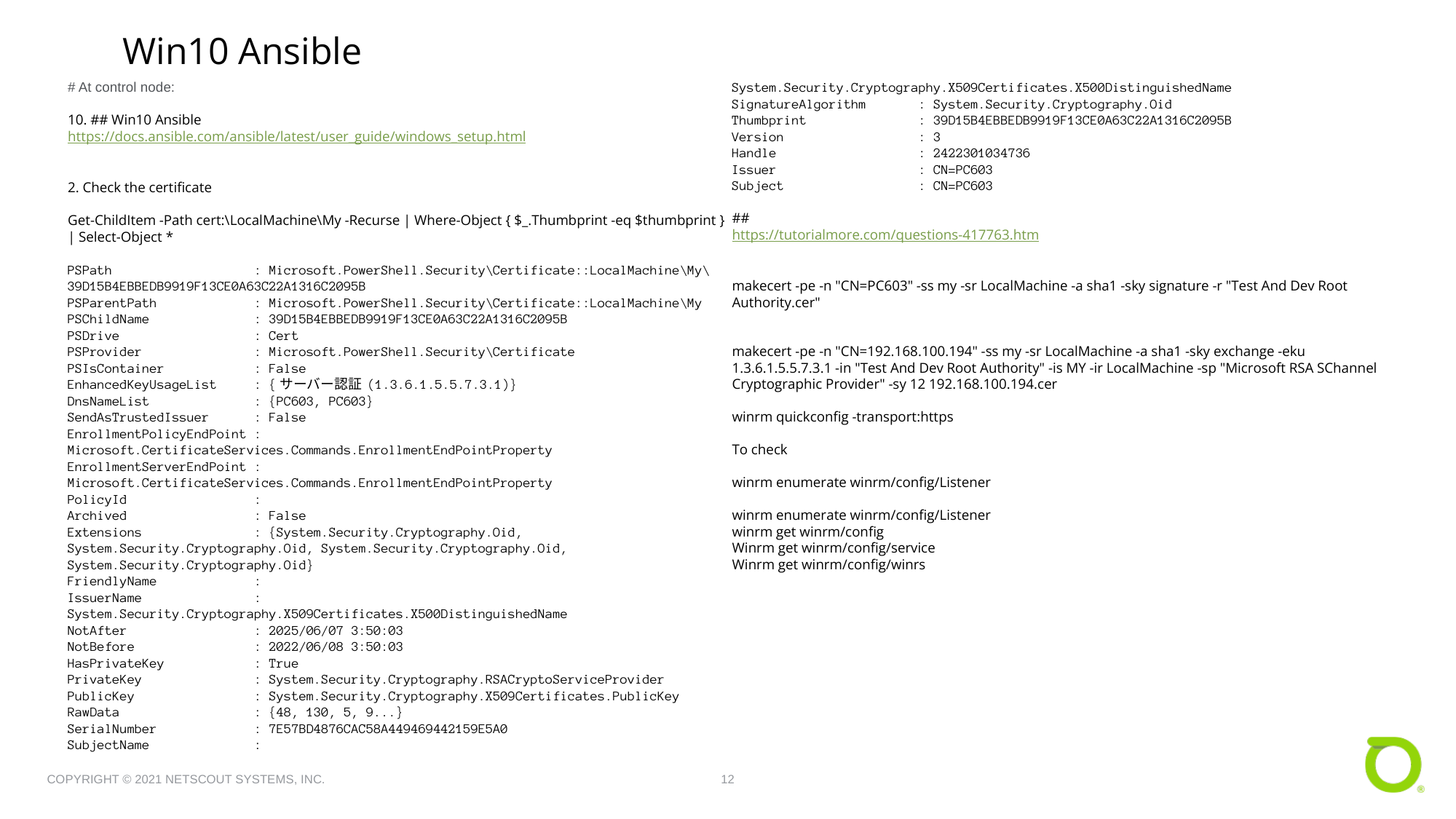

Win10 Ansible
# At control node:

10. ## Win10 Ansible
https://docs.ansible.com/ansible/latest/user_guide/windows_setup.html

2. Check the certificate

Get-ChildItem -Path cert:\LocalMachine\My -Recurse | Where-Object { $_.Thumbprint -eq $thumbprint } | Select-Object *

PSPath                   : Microsoft.PowerShell.Security\Certificate::LocalMachine\My\39D15B4EBBEDB9919F13CE0A63C22A1316C2095B
PSParentPath             : Microsoft.PowerShell.Security\Certificate::LocalMachine\My
PSChildName              : 39D15B4EBBEDB9919F13CE0A63C22A1316C2095B
PSDrive                  : Cert
PSProvider               : Microsoft.PowerShell.Security\Certificate
PSIsContainer            : False
EnhancedKeyUsageList     : {サーバー認証 (1.3.6.1.5.5.7.3.1)}
DnsNameList              : {PC603, PC603}
SendAsTrustedIssuer      : False
EnrollmentPolicyEndPoint : Microsoft.CertificateServices.Commands.EnrollmentEndPointProperty
EnrollmentServerEndPoint : Microsoft.CertificateServices.Commands.EnrollmentEndPointProperty
PolicyId                 :
Archived                 : False
Extensions               : {System.Security.Cryptography.Oid, System.Security.Cryptography.Oid, System.Security.Cryptography.Oid, System.Security.Cryptography.Oid}
FriendlyName             :
IssuerName               : System.Security.Cryptography.X509Certificates.X500DistinguishedName
NotAfter                 : 2025/06/07 3:50:03
NotBefore                : 2022/06/08 3:50:03
HasPrivateKey            : True
PrivateKey               : System.Security.Cryptography.RSACryptoServiceProvider
PublicKey                : System.Security.Cryptography.X509Certificates.PublicKey
RawData                  : {48, 130, 5, 9...}
SerialNumber             : 7E57BD4876CAC58A449469442159E5A0
SubjectName              : System.Security.Cryptography.X509Certificates.X500DistinguishedName
SignatureAlgorithm       : System.Security.Cryptography.Oid
Thumbprint               : 39D15B4EBBEDB9919F13CE0A63C22A1316C2095B
Version                  : 3
Handle                   : 2422301034736
Issuer                   : CN=PC603
Subject                  : CN=PC603

##
https://tutorialmore.com/questions-417763.htm

makecert -pe -n "CN=PC603" -ss my -sr LocalMachine -a sha1 -sky signature -r "Test And Dev Root Authority.cer"

makecert -pe -n "CN=192.168.100.194" -ss my -sr LocalMachine -a sha1 -sky exchange -eku 1.3.6.1.5.5.7.3.1 -in "Test And Dev Root Authority" -is MY -ir LocalMachine -sp "Microsoft RSA SChannel Cryptographic Provider" -sy 12 192.168.100.194.cer

winrm quickconfig -transport:https

To check

winrm enumerate winrm/config/Listener

winrm enumerate winrm/config/Listener
winrm get winrm/config
Winrm get winrm/config/service
Winrm get winrm/config/winrs